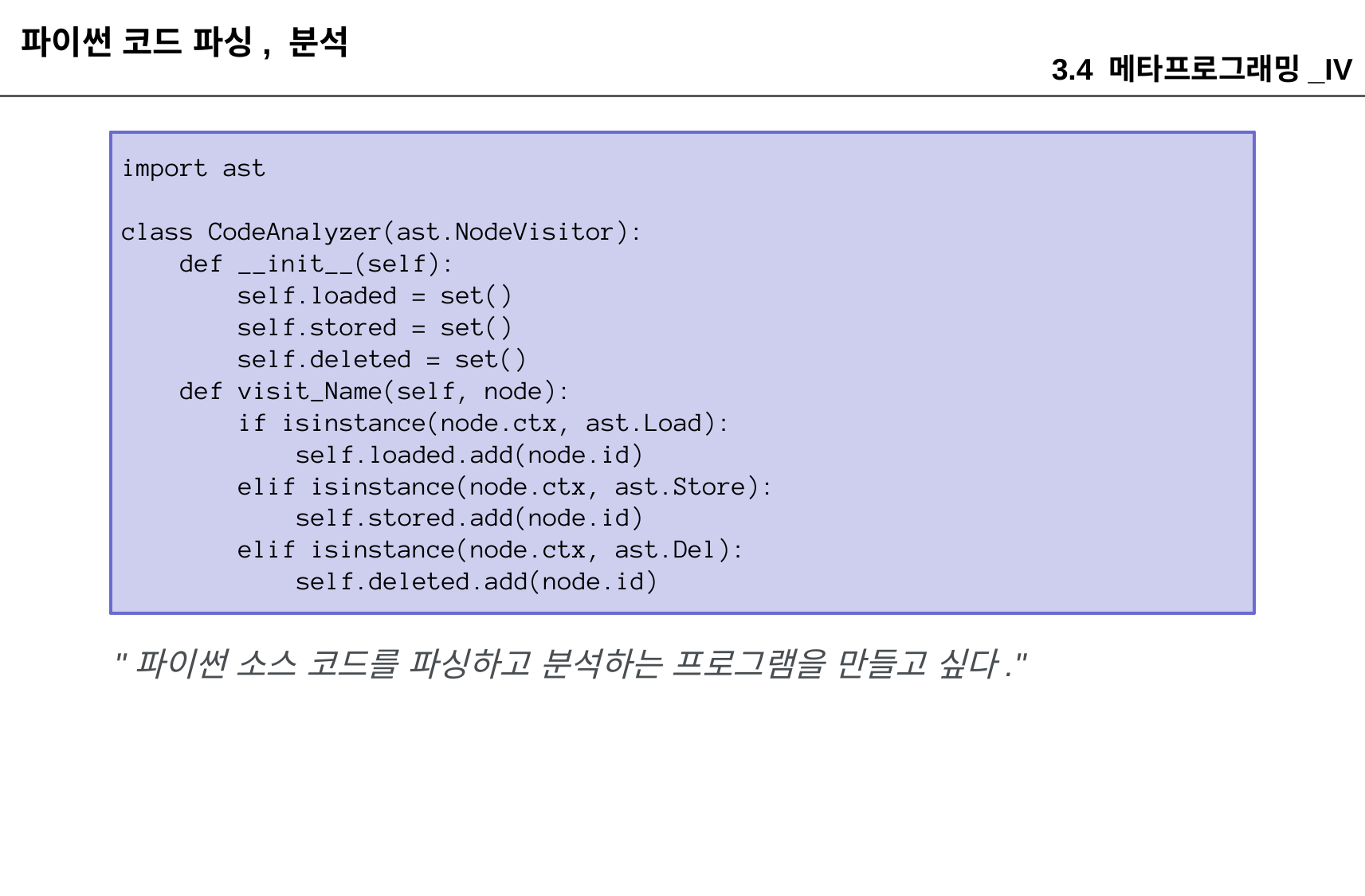

파이썬 코드 파싱, 분석
3.4 메타프로그래밍_IV
import ast

class CodeAnalyzer(ast.NodeVisitor):
    def __init__(self):
        self.loaded = set()
        self.stored = set()
        self.deleted = set()
    def visit_Name(self, node):
        if isinstance(node.ctx, ast.Load):
            self.loaded.add(node.id)
        elif isinstance(node.ctx, ast.Store):
            self.stored.add(node.id)
        elif isinstance(node.ctx, ast.Del):
            self.deleted.add(node.id)
"파이썬 소스 코드를 파싱하고 분석하는 프로그램을 만들고 싶다."